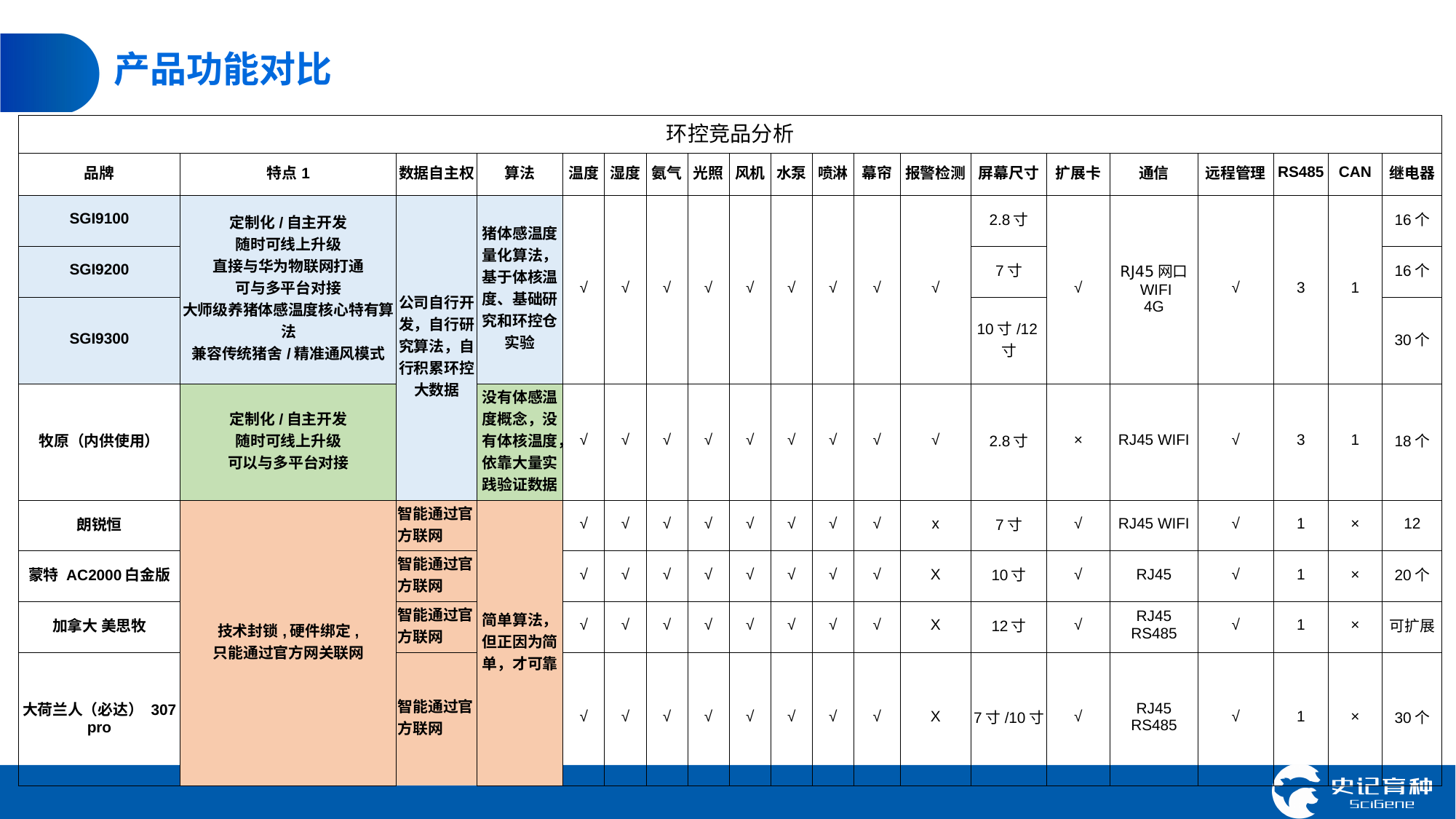

# 产品功能对比
| 环控竞品分析 |  |  |  |  |  |  |  |  |  |  |  |  |  |  |  |  |  |  |  |
| --- | --- | --- | --- | --- | --- | --- | --- | --- | --- | --- | --- | --- | --- | --- | --- | --- | --- | --- | --- |
| 品牌 | 特点1 | 数据自主权 | 算法 | 温度 | 湿度 | 氨气 | 光照 | 风机 | 水泵 | 喷淋 | 幕帘 | 报警检测 | 屏幕尺寸 | 扩展卡 | 通信 | 远程管理 | RS485 | CAN | 继电器 |
| SGI9100 | 定制化/自主开发 随时可线上升级 直接与华为物联网打通 可与多平台对接 大师级养猪体感温度核心特有算法 兼容传统猪舍/精准通风模式 | 公司自行开发，自行研究算法，自行积累环控大数据 | 猪体感温度量化算法，基于体核温度、基础研究和环控仓实验 | √ | √ | √ | √ | √ | √ | √ | √ | √ | 2.8寸 | √ | RJ45网口 WIFI 4G | √ | 3 | 1 | 16个 |
| SGI9200 |  |  |  |  |  |  |  |  |  |  |  |  | 7寸 |  |  |  |  |  | 16个 |
| SGI9300 |  |  |  |  |  |  |  |  |  |  |  |  | 10寸/12寸 |  |  |  |  |  | 30个 |
| 牧原（内供使用） | 定制化/自主开发 随时可线上升级 可以与多平台对接 |  | 没有体感温度概念，没有体核温度，依靠大量实践验证数据 | √ | √ | √ | √ | √ | √ | √ | √ | √ | 2.8寸 | × | RJ45 WIFI | √ | 3 | 1 | 18个 |
| 朗锐恒 | 技术封锁,硬件绑定, 只能通过官方网关联网 | 智能通过官方联网 | 简单算法，但正因为简单，才可靠 | √ | √ | √ | √ | √ | √ | √ | √ | x | 7寸 | √ | RJ45 WIFI | √ | 1 | × | 12 |
| 蒙特 AC2000白金版 |  | 智能通过官方联网 |  | √ | √ | √ | √ | √ | √ | √ | √ | X | 10寸 | √ | RJ45 | √ | 1 | × | 20个 |
| 加拿大 美思牧 |  | 智能通过官方联网 |  | √ | √ | √ | √ | √ | √ | √ | √ | X | 12寸 | √ | RJ45 RS485 | √ | 1 | × | 可扩展 |
| 大荷兰人（必达） 307 pro |  | 智能通过官方联网 |  | √ | √ | √ | √ | √ | √ | √ | √ | X | 7寸/10寸 | √ | RJ45 RS485 | √ | 1 | × | 30个 |